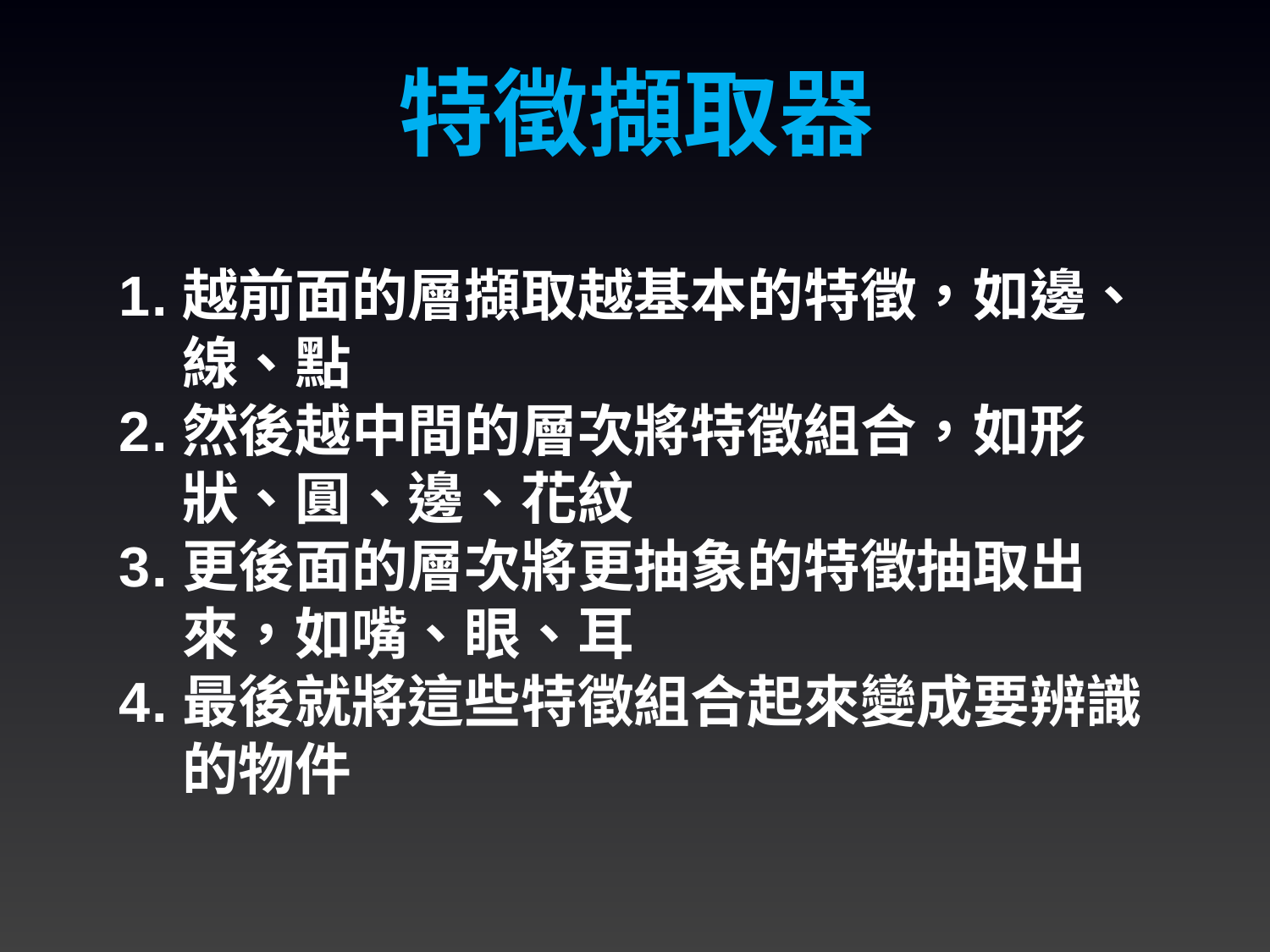

特徵擷取器
越前面的層擷取越基本的特徵，如邊、線、點
然後越中間的層次將特徵組合，如形狀、圓、邊、花紋
更後面的層次將更抽象的特徵抽取出來，如嘴、眼、耳
最後就將這些特徵組合起來變成要辨識的物件